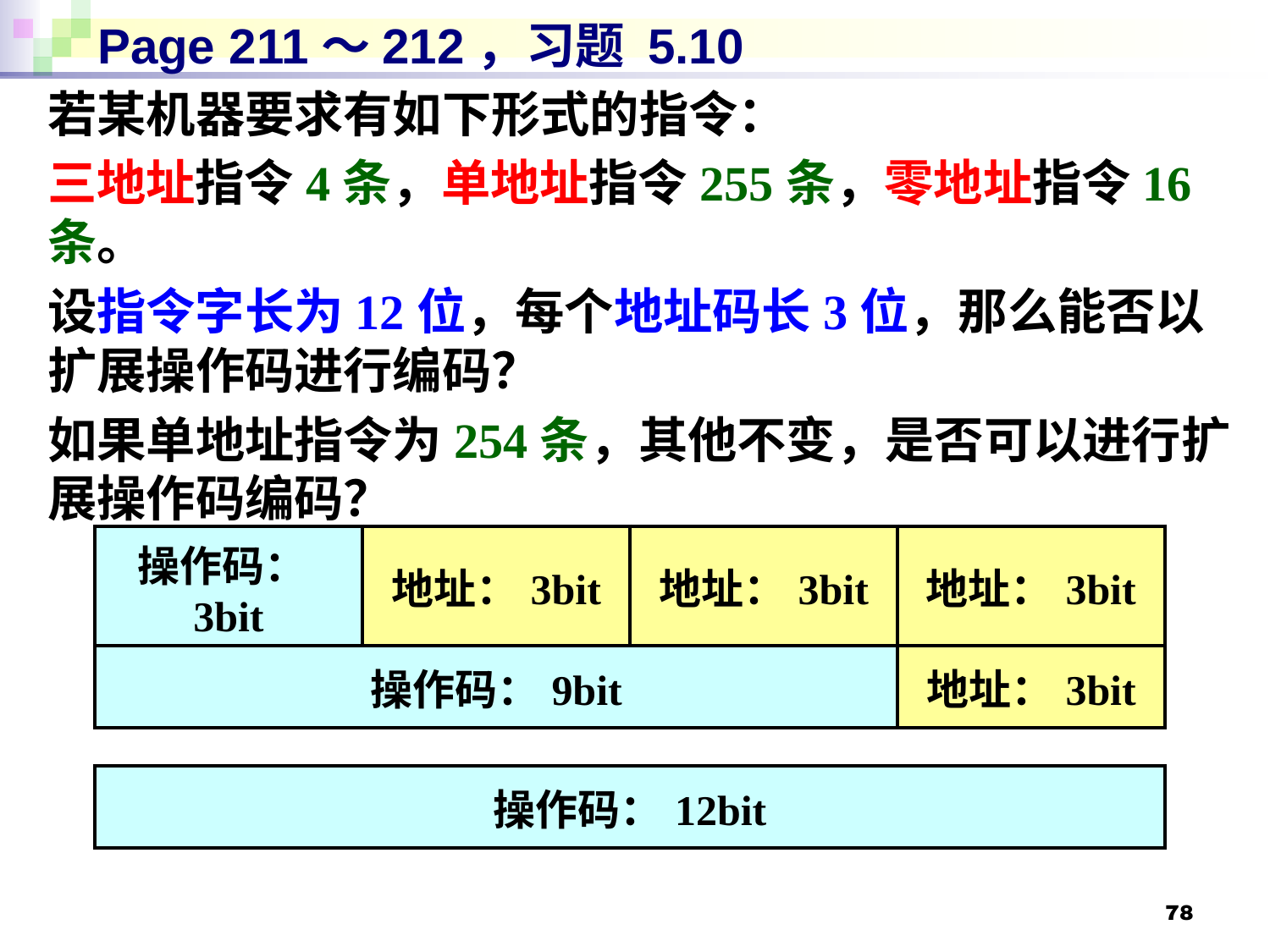

# Page 211～212，习题 5.10
若某机器要求有如下形式的指令：
三地址指令4条，单地址指令255条，零地址指令16条。
设指令字长为12位，每个地址码长3位，那么能否以扩展操作码进行编码？
如果单地址指令为254条，其他不变，是否可以进行扩展操作码编码？
| 操作码：3bit | 地址：3bit | 地址：3bit | 地址：3bit |
| --- | --- | --- | --- |
| 操作码：9bit | 地址：3bit |
| --- | --- |
| 操作码：12bit |
| --- |
78